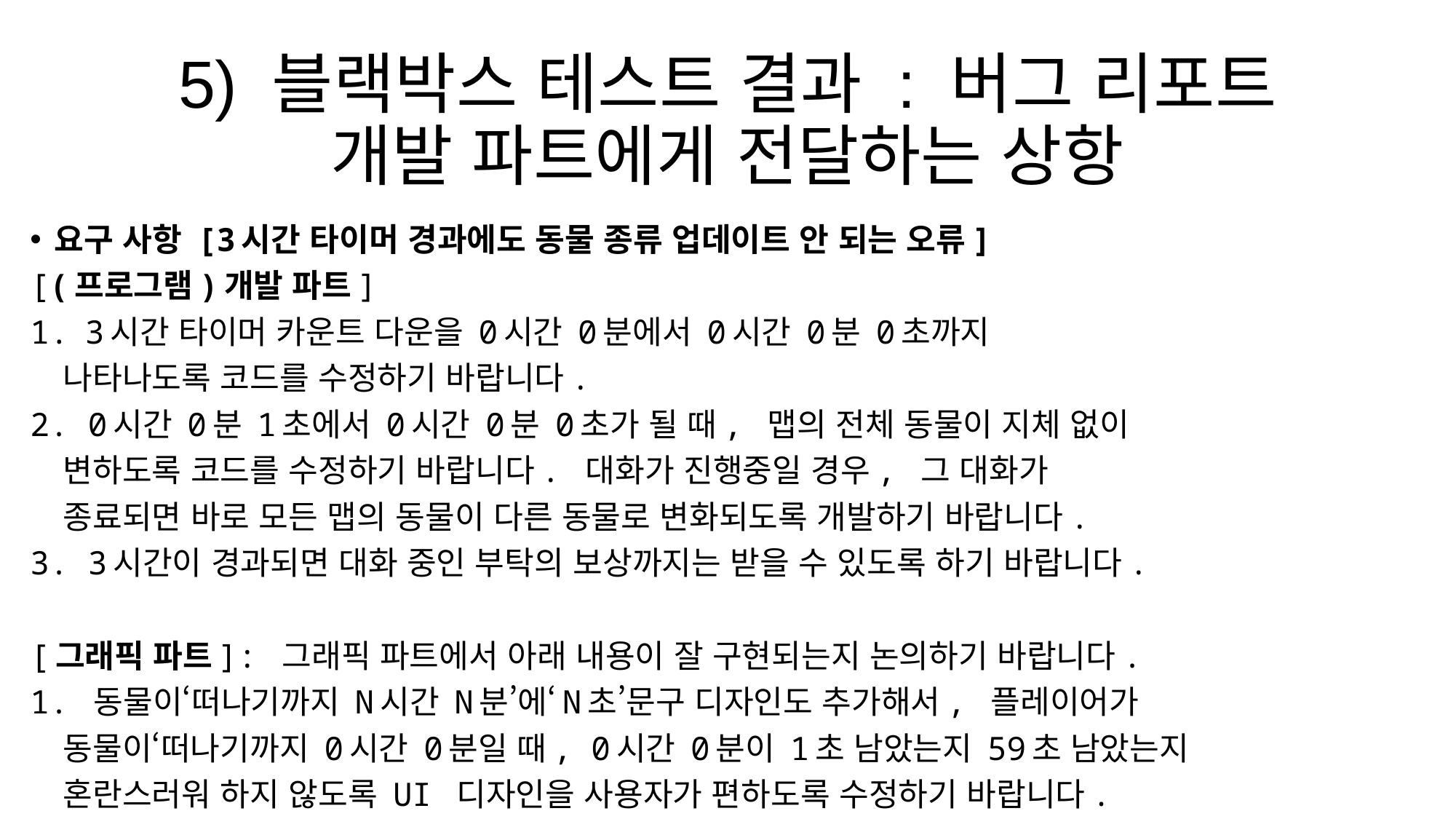

# 5) 블랙박스 테스트 결과 : 버그 리포트 개발 파트에게 전달하는 상항
요구 사항 [3시간 타이머 경과에도 동물 종류 업데이트 안 되는 오류]
[(프로그램)개발 파트]
3시간 타이머 카운트 다운을 0시간 0분에서 0시간 0분 0초까지
   나타나도록 코드를 수정하기 바랍니다.
2. 0시간 0분 1초에서 0시간 0분 0초가 될 때, 맵의 전체 동물이 지체 없이
   변하도록 코드를 수정하기 바랍니다. 대화가 진행중일 경우, 그 대화가
   종료되면 바로 모든 맵의 동물이 다른 동물로 변화되도록 개발하기 바랍니다.
3. 3시간이 경과되면 대화 중인 부탁의 보상까지는 받을 수 있도록 하기 바랍니다.

[그래픽 파트]: 그래픽 파트에서 아래 내용이 잘 구현되는지 논의하기 바랍니다.
1. 동물이‘떠나기까지 N시간 N분’에‘N초’문구 디자인도 추가해서, 플레이어가
   동물이‘떠나기까지 0시간 0분일 때, 0시간 0분이 1초 남았는지 59초 남았는지
   혼란스러워 하지 않도록 UI 디자인을 사용자가 편하도록 수정하기 바랍니다.